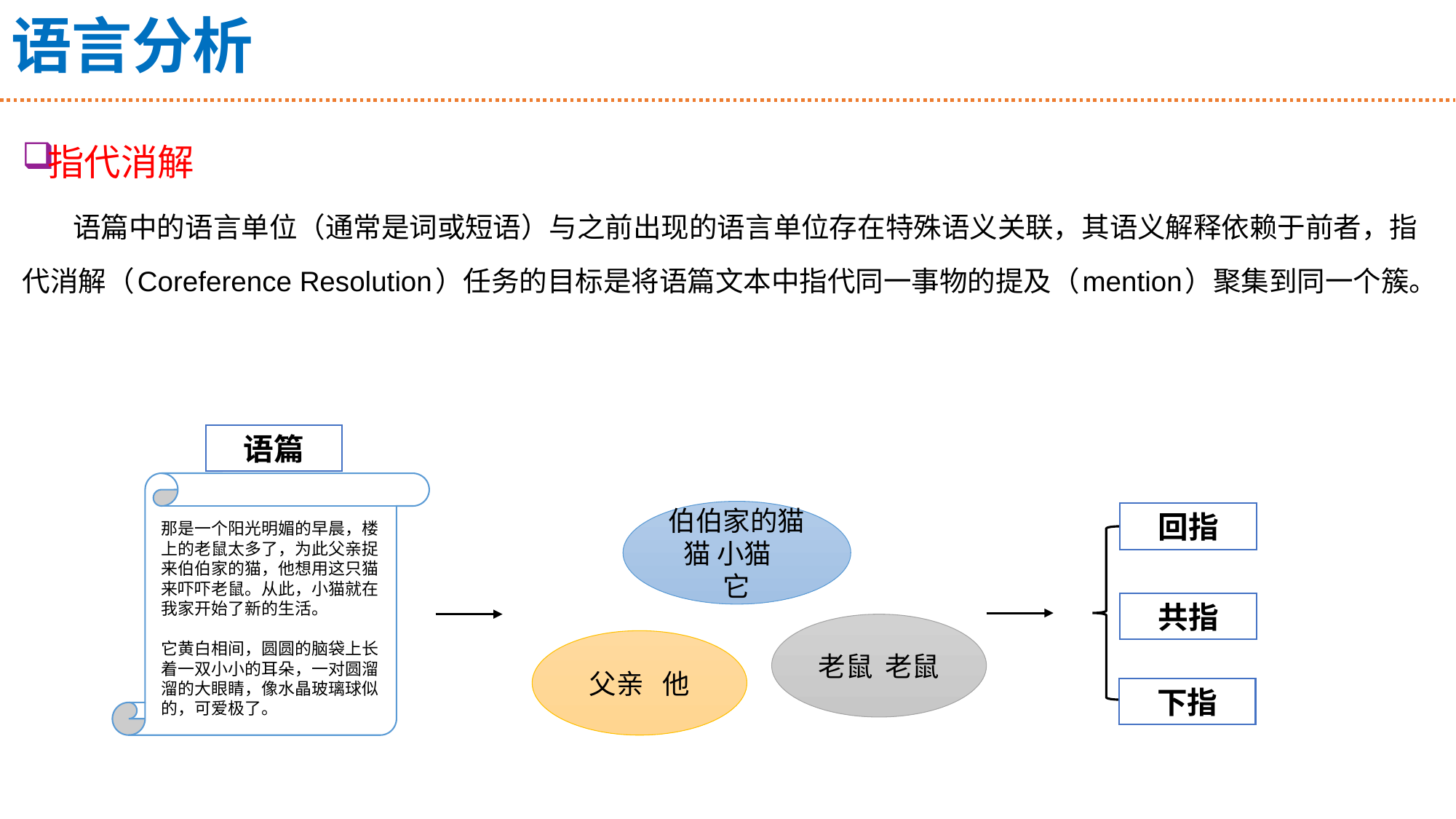

# 语言分析
指代消解
语篇中的语言单位（通常是词或短语）与之前出现的语言单位存在特殊语义关联，其语义解释依赖于前者，指代消解（Coreference Resolution）任务的目标是将语篇文本中指代同一事物的提及（mention）聚集到同一个簇。
语篇

那是一个阳光明媚的早晨，楼上的老鼠太多了，为此父亲捉来伯伯家的猫，他想用这只猫来吓吓老鼠。从此，小猫就在我家开始了新的生活。

它黄白相间，圆圆的脑袋上长着一双小小的耳朵，一对圆溜溜的大眼睛，像水晶玻璃球似的，可爱极了。
伯伯家的猫 猫 小猫    它
回指

共指
老鼠  老鼠
父亲   他
下指